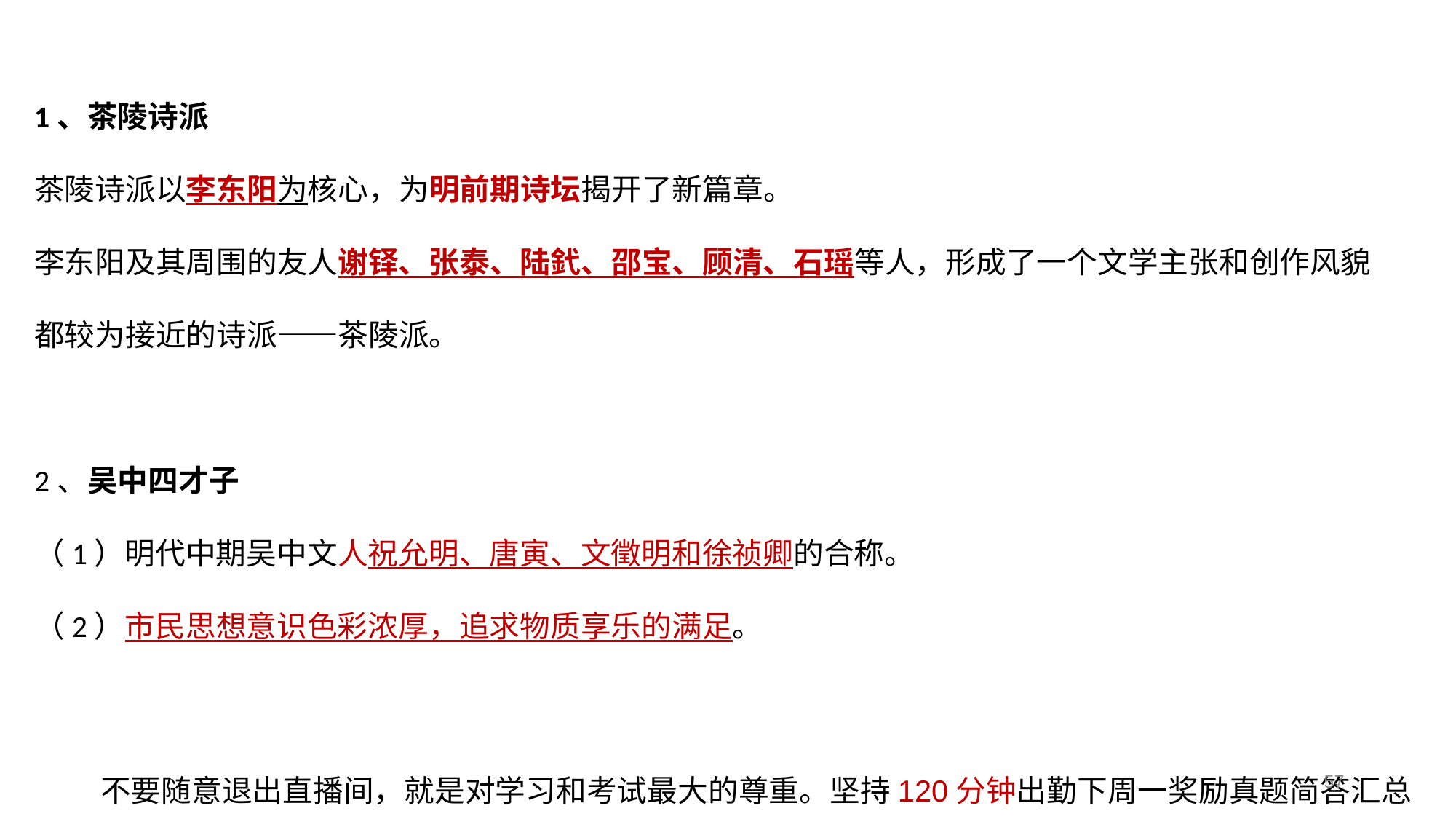

1、茶陵诗派
茶陵诗派以李东阳为核心，为明前期诗坛揭开了新篇章。
李东阳及其周围的友人谢铎、张泰、陆釴、邵宝、顾清、石瑶等人，形成了一个文学主张和创作风貌都较为接近的诗派——茶陵派。

2、吴中四才子
（1）明代中期吴中文人祝允明、唐寅、文徵明和徐祯卿的合称。
（2）市民思想意识色彩浓厚，追求物质享乐的满足。

57